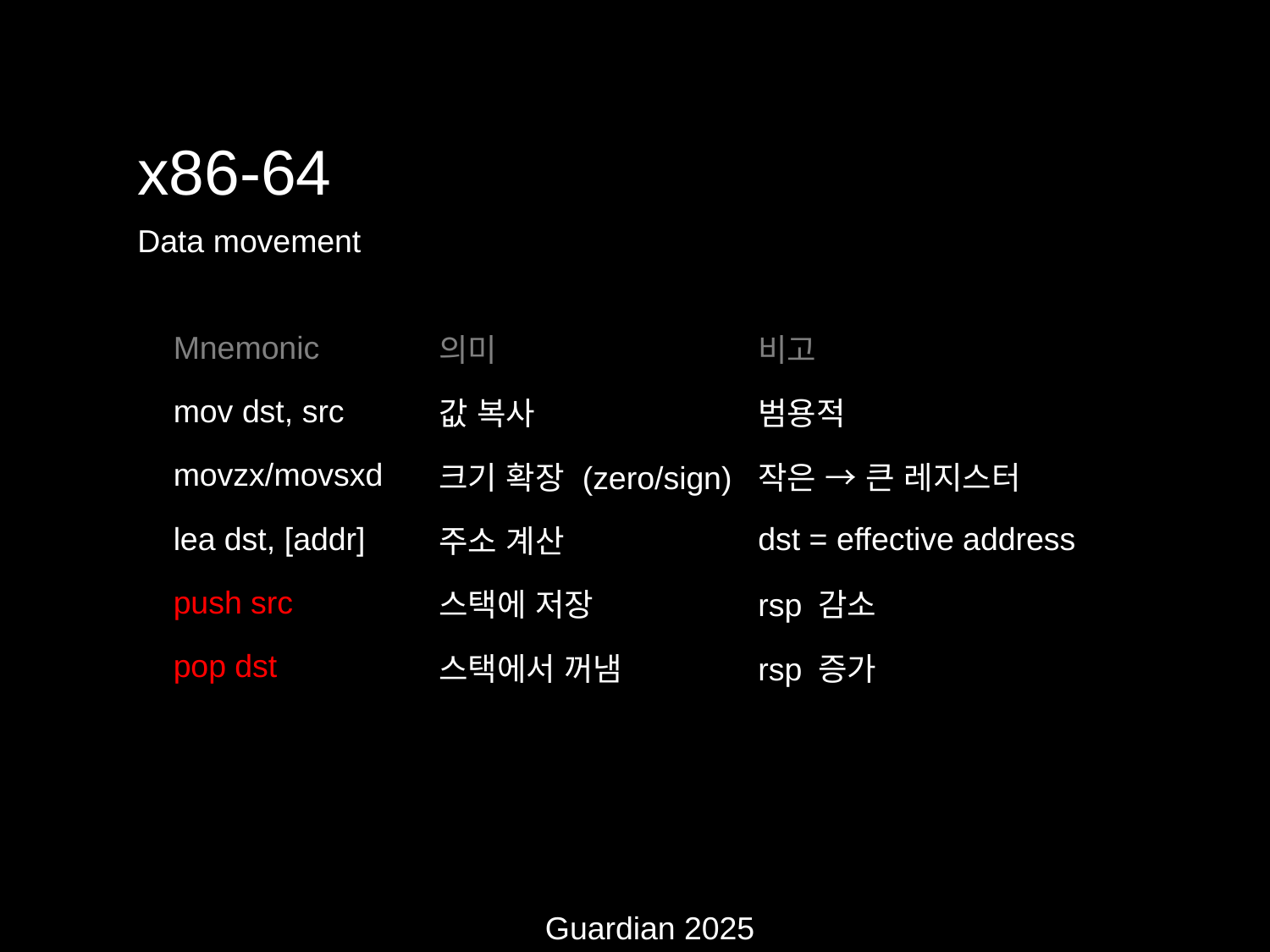

x86-64
Data movement
| Mnemonic | 의미 | 비고 |
| --- | --- | --- |
| mov dst, src | 값 복사 | 범용적 |
| movzx/movsxd | 크기 확장 (zero/sign) | 작은 → 큰 레지스터 |
| lea dst, [addr] | 주소 계산 | dst = effective address |
| push src | 스택에 저장 | rsp 감소 |
| pop dst | 스택에서 꺼냄 | rsp 증가 |